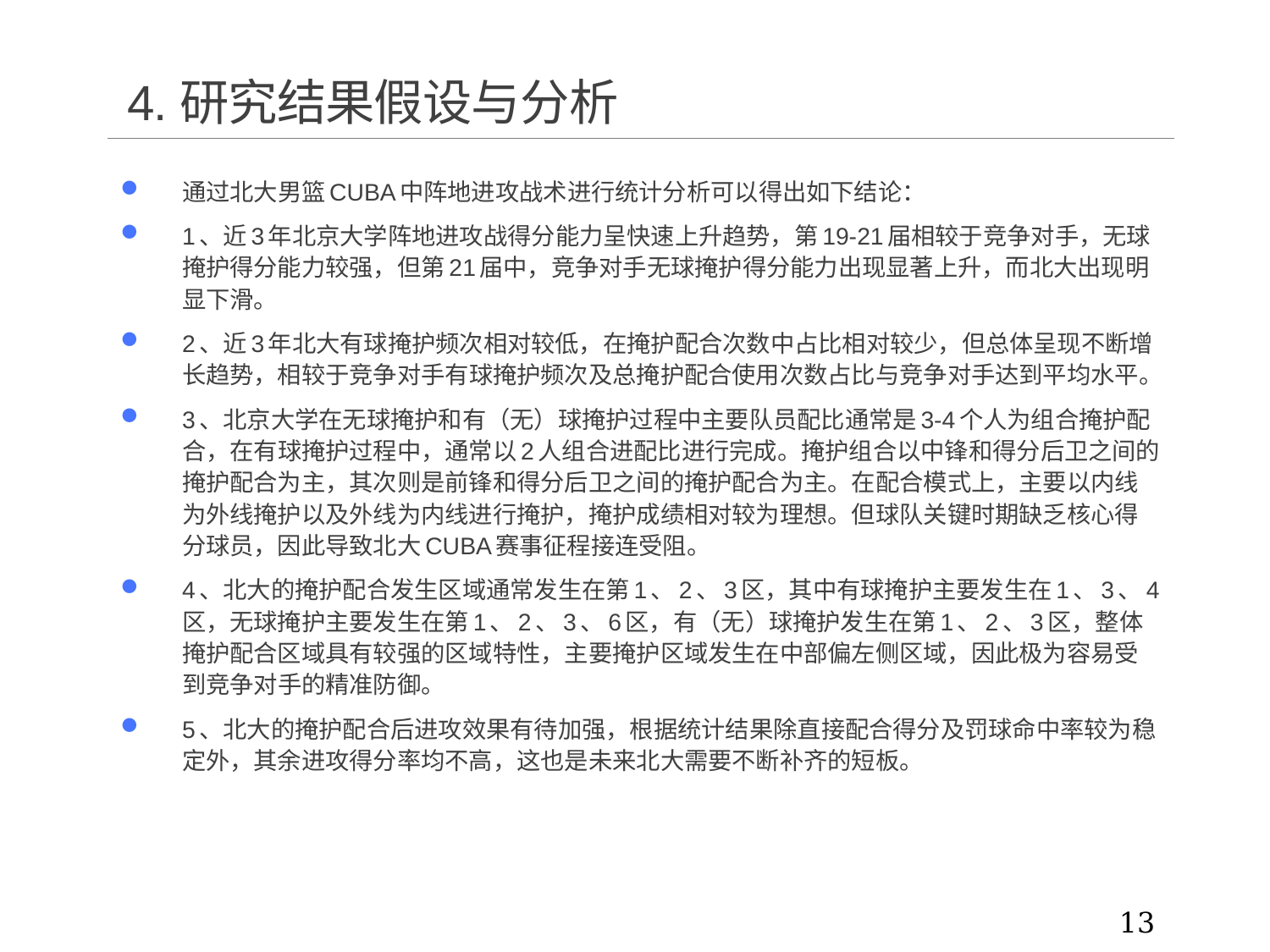

# 4.研究结果假设与分析
通过北大男篮CUBA中阵地进攻战术进行统计分析可以得出如下结论：
1、近3年北京大学阵地进攻战得分能力呈快速上升趋势，第19-21届相较于竞争对手，无球掩护得分能力较强，但第21届中，竞争对手无球掩护得分能力出现显著上升，而北大出现明显下滑。
2、近3年北大有球掩护频次相对较低，在掩护配合次数中占比相对较少，但总体呈现不断增长趋势，相较于竞争对手有球掩护频次及总掩护配合使用次数占比与竞争对手达到平均水平。
3、北京大学在无球掩护和有（无）球掩护过程中主要队员配比通常是3-4个人为组合掩护配合，在有球掩护过程中，通常以2人组合进配比进行完成。掩护组合以中锋和得分后卫之间的掩护配合为主，其次则是前锋和得分后卫之间的掩护配合为主。在配合模式上，主要以内线为外线掩护以及外线为内线进行掩护，掩护成绩相对较为理想。但球队关键时期缺乏核心得分球员，因此导致北大CUBA赛事征程接连受阻。
4、北大的掩护配合发生区域通常发生在第1、2、3区，其中有球掩护主要发生在1、3、4区，无球掩护主要发生在第1、2、3、6区，有（无）球掩护发生在第1、2、3区，整体掩护配合区域具有较强的区域特性，主要掩护区域发生在中部偏左侧区域，因此极为容易受到竞争对手的精准防御。
5、北大的掩护配合后进攻效果有待加强，根据统计结果除直接配合得分及罚球命中率较为稳定外，其余进攻得分率均不高，这也是未来北大需要不断补齐的短板。

13